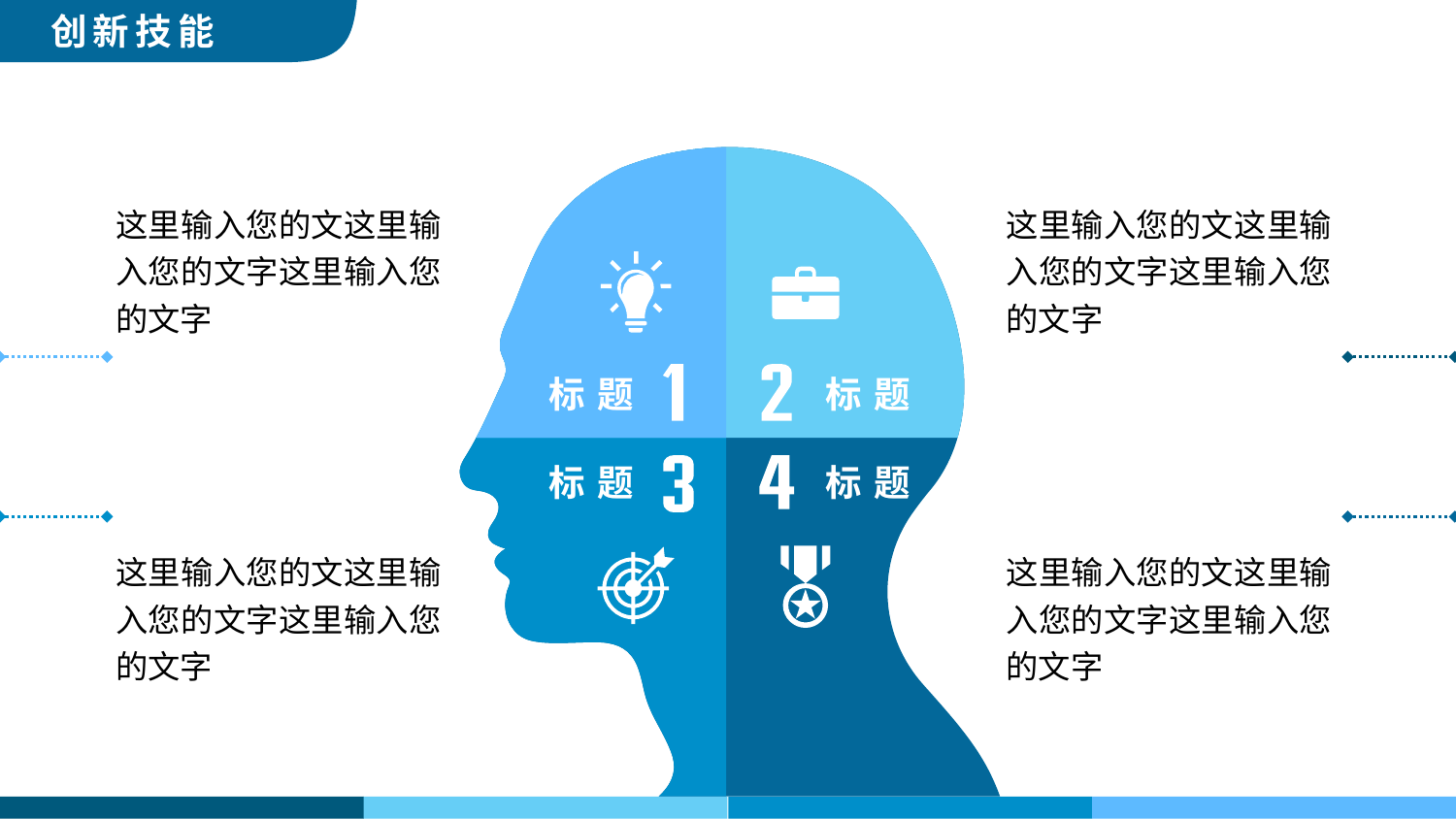

创新技能

这里输入您的文这里输入您的文字这里输入您的文字
这里输入您的文这里输入您的文字这里输入您的文字

标题

标题
标题

标题

这里输入您的文这里输入您的文字这里输入您的文字
这里输入您的文这里输入您的文字这里输入您的文字